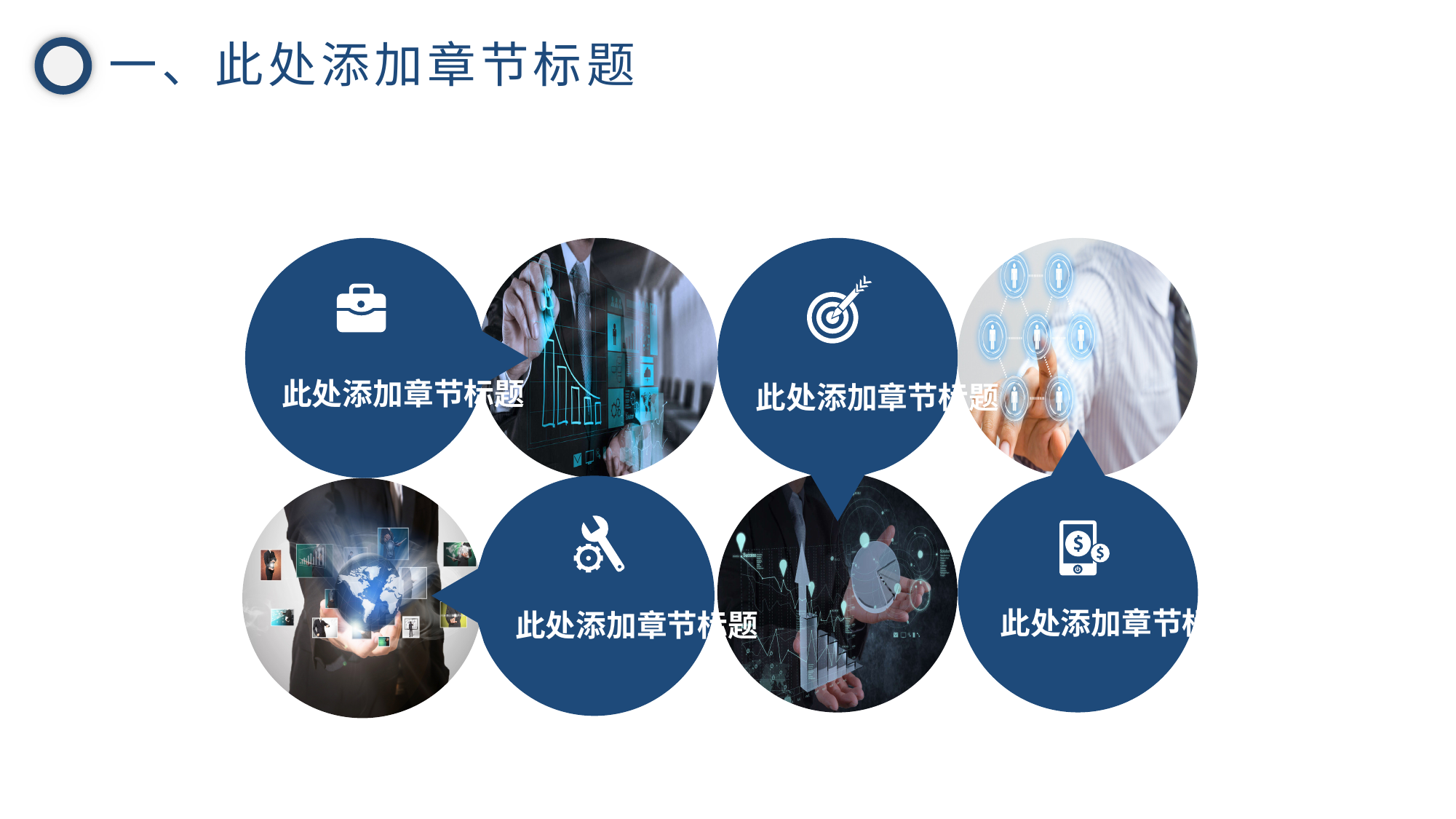

一、此处添加章节标题

此处添加章节标题
此处添加章节标题

此处添加章节标题
此处添加章节标题